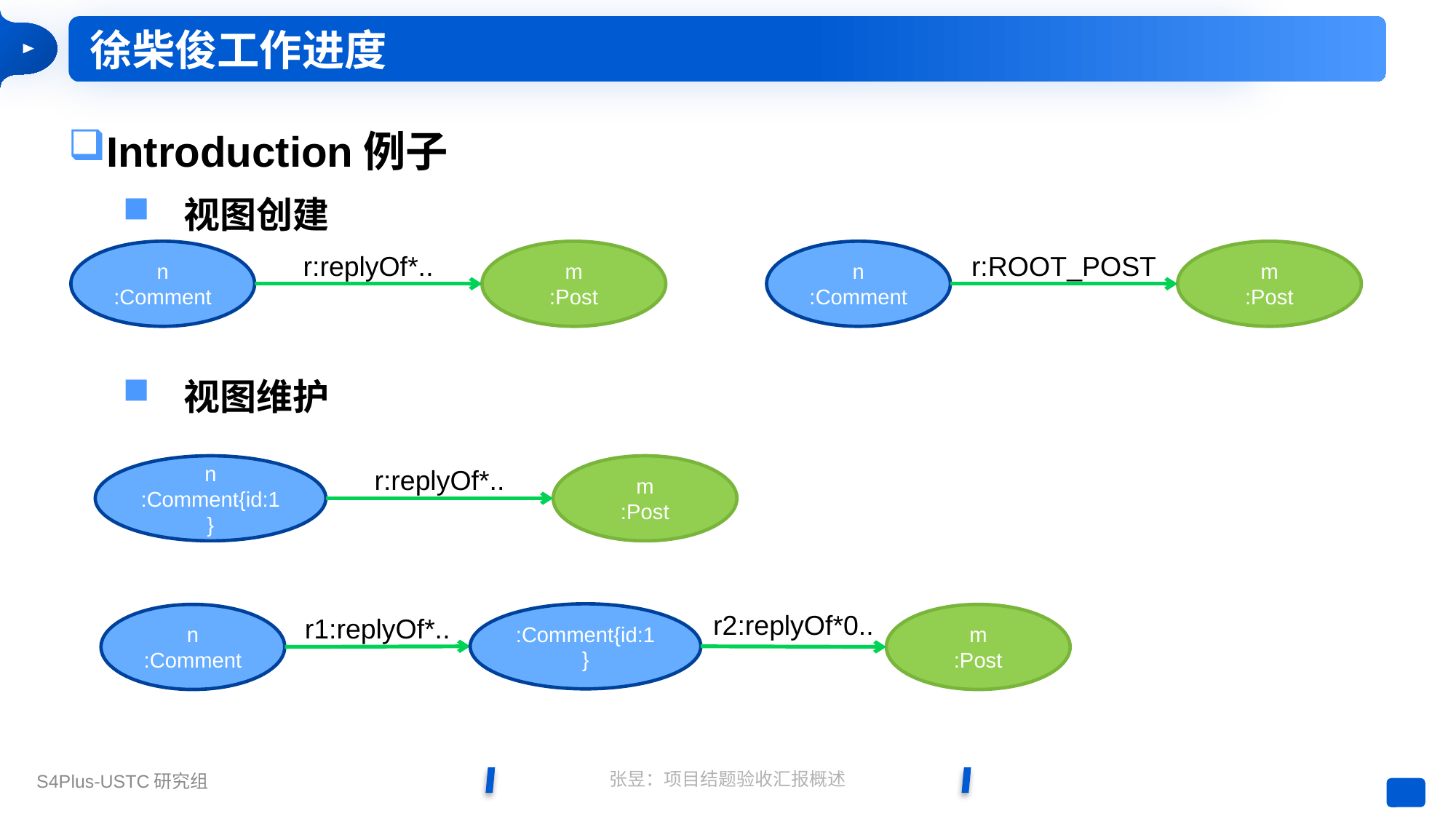

徐柴俊工作进度
Introduction例子
视图创建

视图维护
r:replyOf*..
r:ROOT_POST
n
:Comment
m
:Post
n
:Comment
m
:Post
r:replyOf*..
n
:Comment{id:1}
m
:Post
r2:replyOf*0..
r1:replyOf*..
:Comment{id:1}
n
:Comment
m
:Post
张昱：项目结题验收汇报概述
4